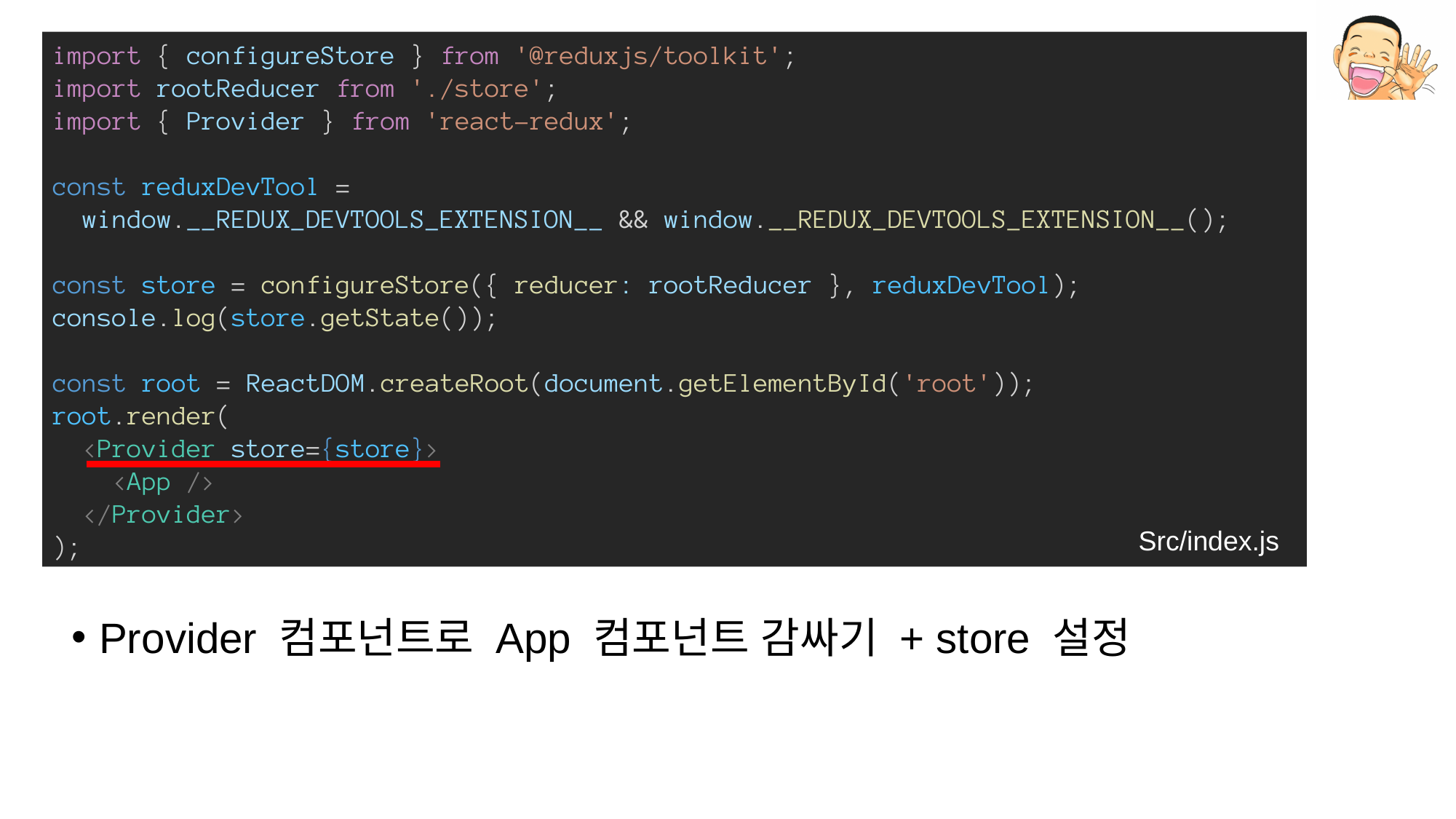

import { configureStore } from '@reduxjs/toolkit';
import rootReducer from './store';
import { Provider } from 'react-redux';
const reduxDevTool =
  window.__REDUX_DEVTOOLS_EXTENSION__ && window.__REDUX_DEVTOOLS_EXTENSION__();
const store = configureStore({ reducer: rootReducer }, reduxDevTool);
console.log(store.getState());
const root = ReactDOM.createRoot(document.getElementById('root'));
root.render(
  <Provider store={store}>
    <App />
  </Provider>
);
Src/index.js
Provider 컴포넌트로 App 컴포넌트 감싸기 + store 설정